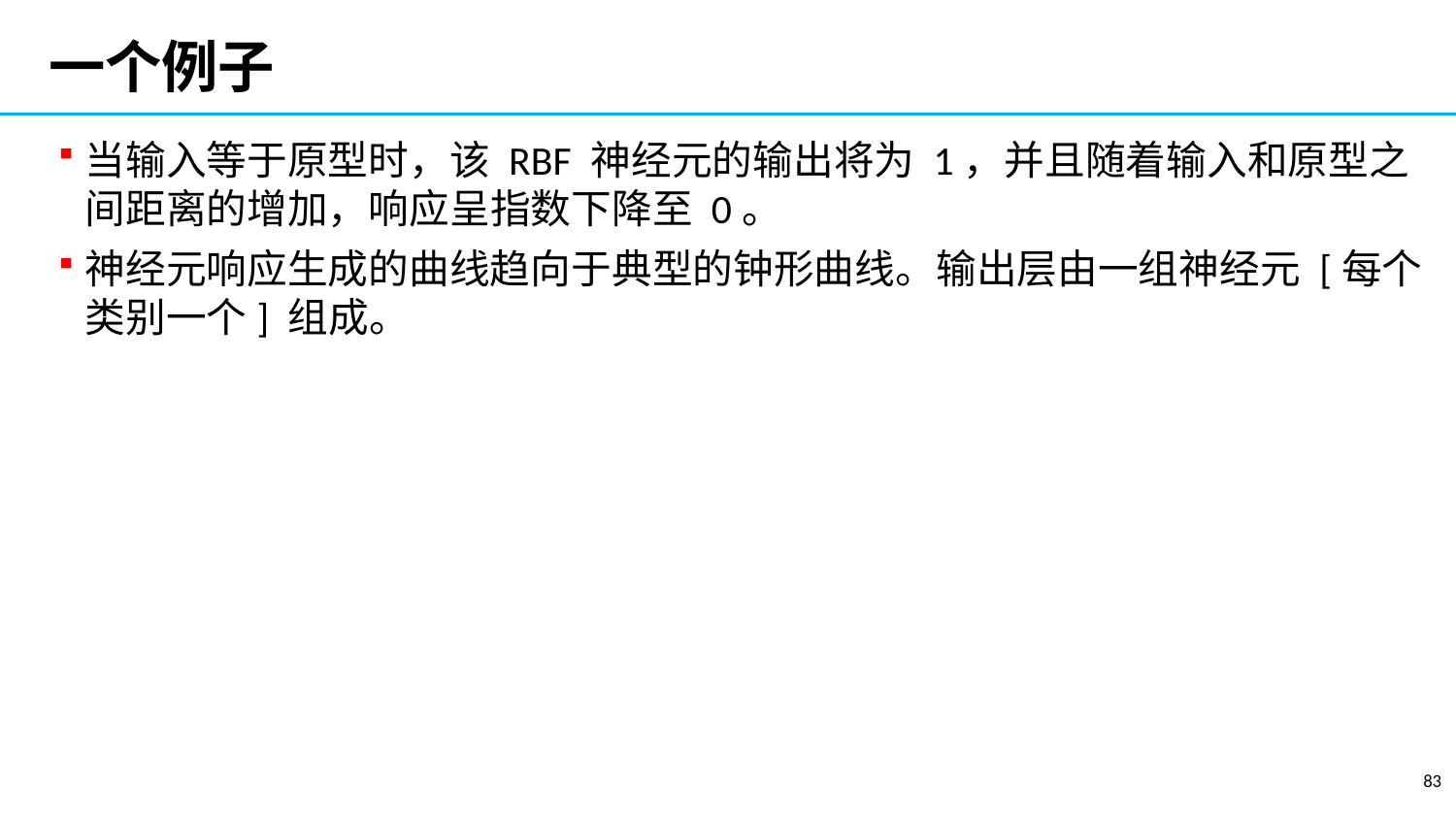

# 一个例子
当输入等于原型时，该 RBF 神经元的输出将为 1，并且随着输入和原型之间距离的增加，响应呈指数下降至 0。
神经元响应生成的曲线趋向于典型的钟形曲线。输出层由一组神经元 [每个类别一个] 组成。

83